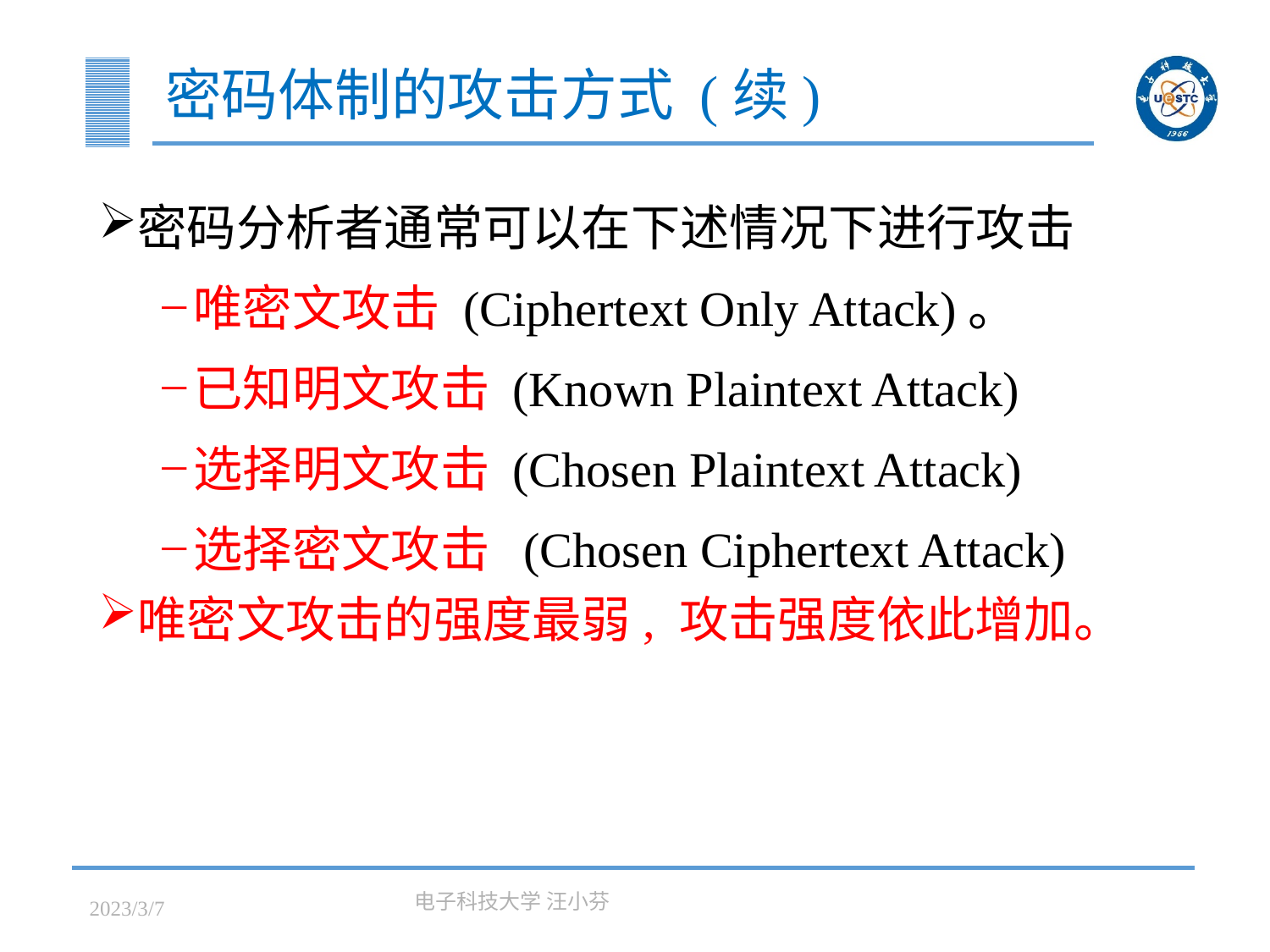

# 密码体制的攻击方式 (续)
密码分析者通常可以在下述情况下进行攻击
唯密文攻击 (Ciphertext Only Attack)。
已知明文攻击 (Known Plaintext Attack)
选择明文攻击 (Chosen Plaintext Attack)
选择密文攻击  (Chosen Ciphertext Attack)
唯密文攻击的强度最弱, 攻击强度依此增加。
2023/3/7
电子科技大学 汪小芬